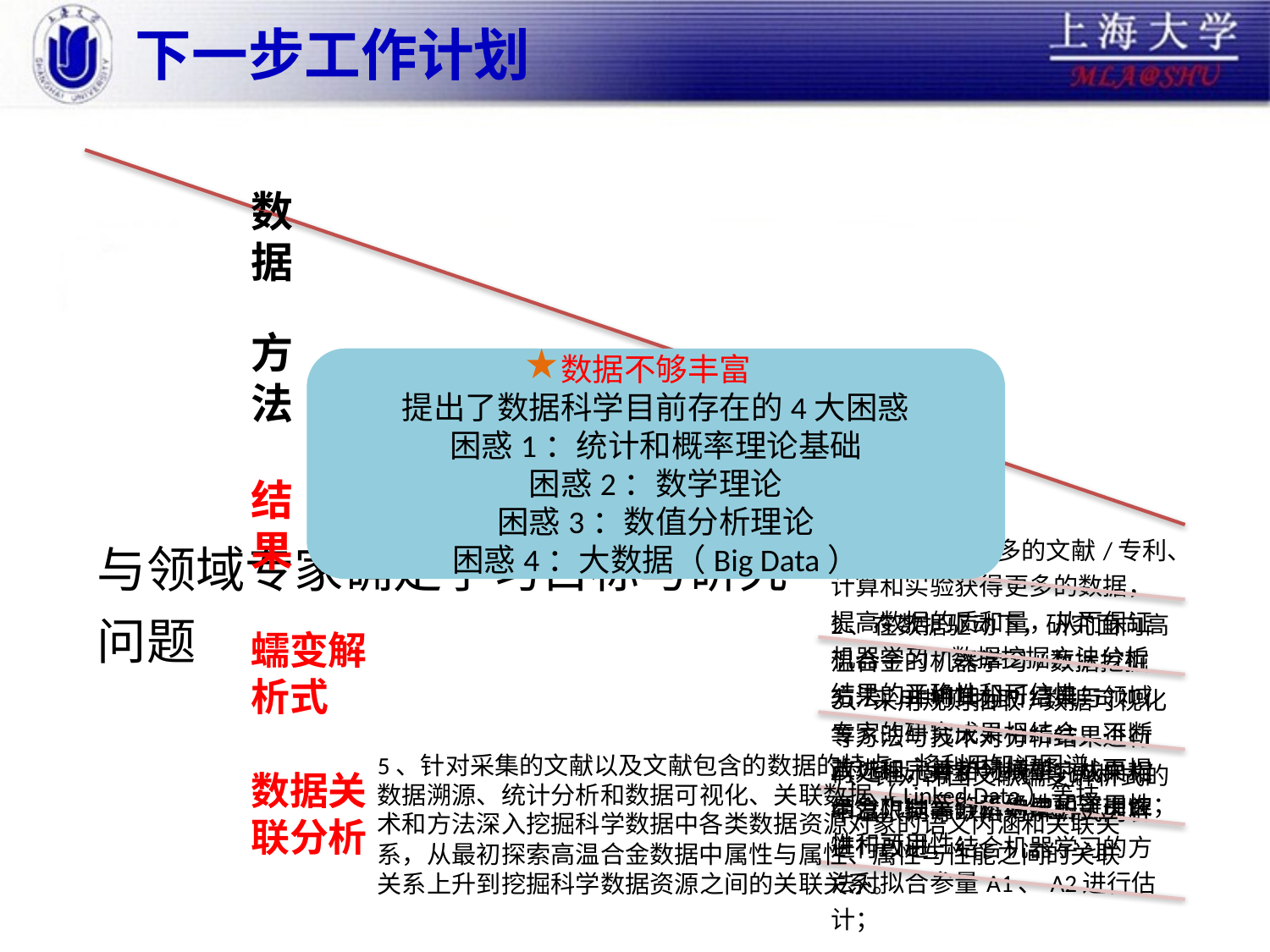

# 下一步工作计划
与领域专家确定学习目标与研究问题
数
据
方法
数据不够丰富
提出了数据科学目前存在的4大困惑
困惑1：统计和概率理论基础
困惑2：数学理论
困惑3：数值分析理论
困惑4：大数据（Big Data）

结果
蠕变解析式
5、针对采集的文献以及文献包含的数据的特点，将利用知识图谱、、数据溯源、统计分析和数据可视化、关联数据（Linked Data）等技术和方法深入挖掘科学数据中各类数据资源对象的语义内涵和关联关系，从最初探索高温合金数据中属性与属性、属性与性能之间的关联关系上升到挖掘科学数据资源之间的关联关系。
数据关联分析